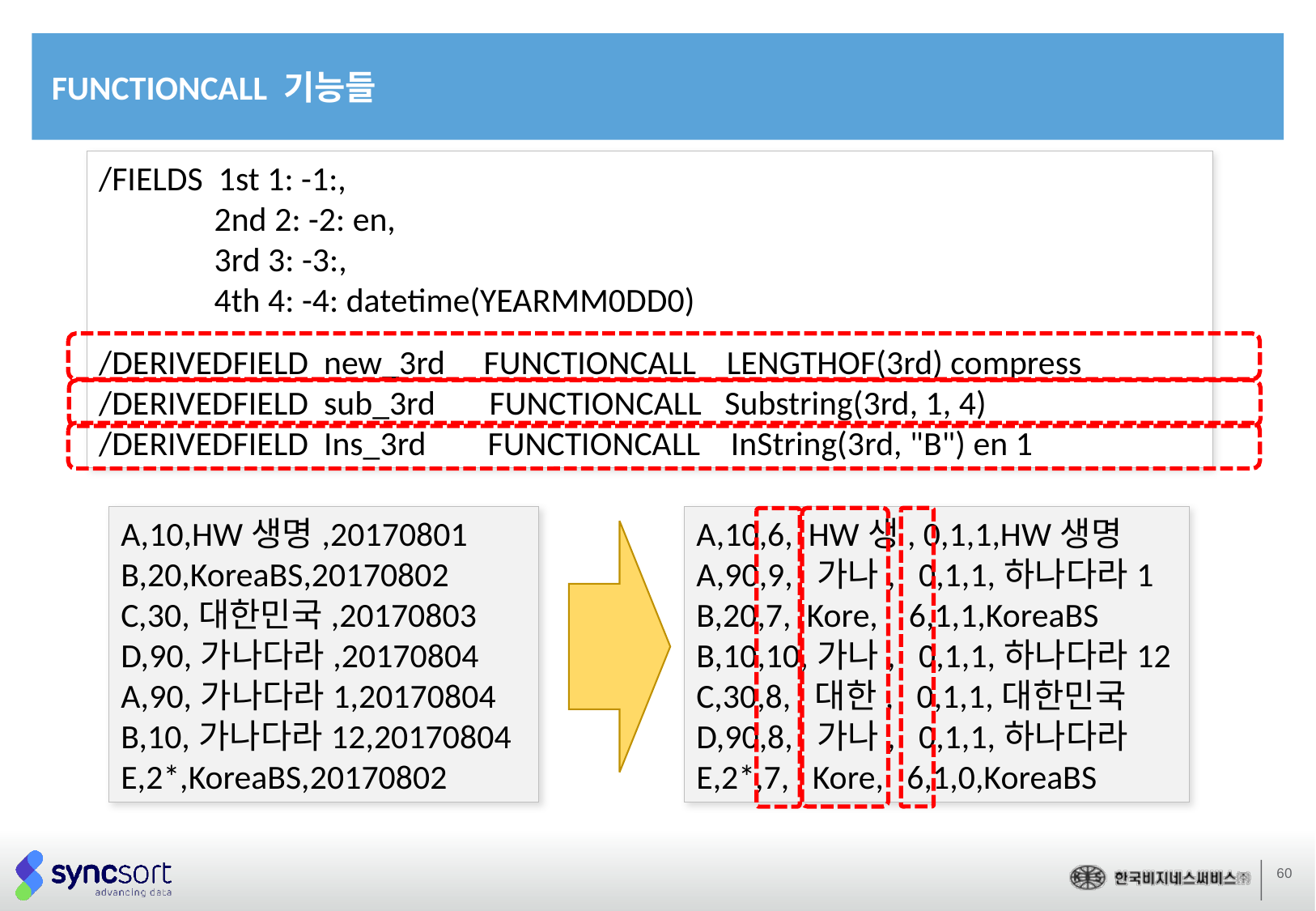

FUNCTIONCALL 기능들
/FIELDS  1st 1: -1:,
               2nd 2: -2: en,
               3rd 3: -3:,
               4th 4: -4: datetime(YEARMM0DD0)

/DERIVEDFIELD  new_3rd     FUNCTIONCALL    LENGTHOF(3rd) compress
/DERIVEDFIELD  sub_3rd       FUNCTIONCALL   Substring(3rd, 1, 4)
/DERIVEDFIELD  Ins_3rd        FUNCTIONCALL    InString(3rd, "B") en 1

A,10,HW생명,20170801
B,20,KoreaBS,20170802
C,30,대한민국,20170803
D,90,가나다라,20170804
A,90,가나다라1,20170804
B,10,가나다라12,20170804
E,2*,KoreaBS,20170802
A,10,6,  HW생, 0,1,1,HW생명
A,90,9,  가나,   0,1,1,하나다라1
B,20,7,  Kore,    6,1,1,KoreaBS
B,10,10,가나,   0,1,1,하나다라12
C,30,8,  대한,   0,1,1,대한민국
D,90,8,  가나,   0,1,1,하나다라
E,2*,7,   Kore,   6,1,0,KoreaBS